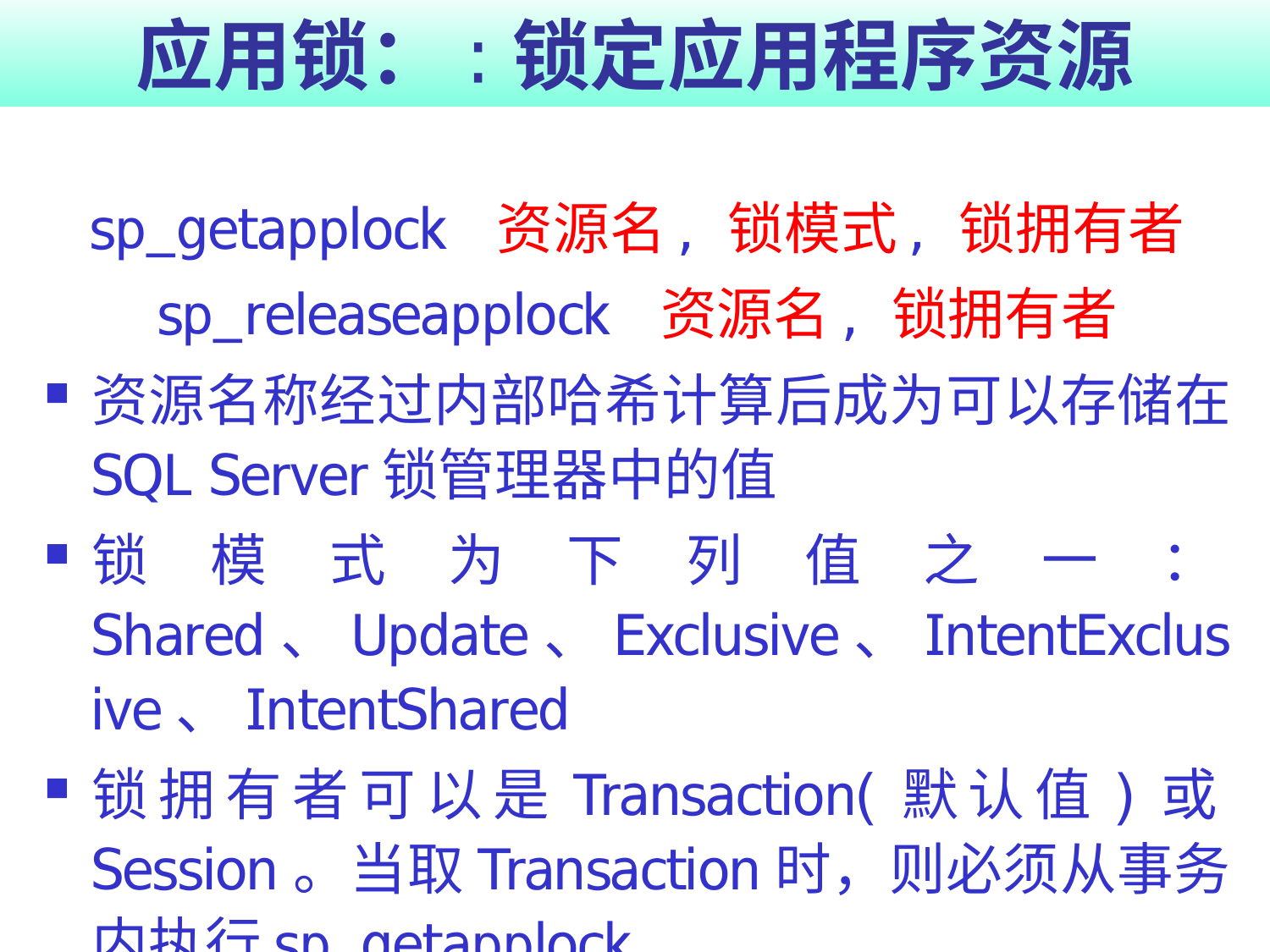

# 应用锁：:锁定应用程序资源
sp_getapplock  资源名, 锁模式, 锁拥有者
sp_releaseapplock  资源名, 锁拥有者
资源名称经过内部哈希计算后成为可以存储在 SQL Server锁管理器中的值
锁模式为下列值之一：Shared、Update、Exclusive、IntentExclusive、IntentShared
锁拥有者可以是Transaction(默认值)或Session。当取Transaction时，则必须从事务内执行sp_getapplock